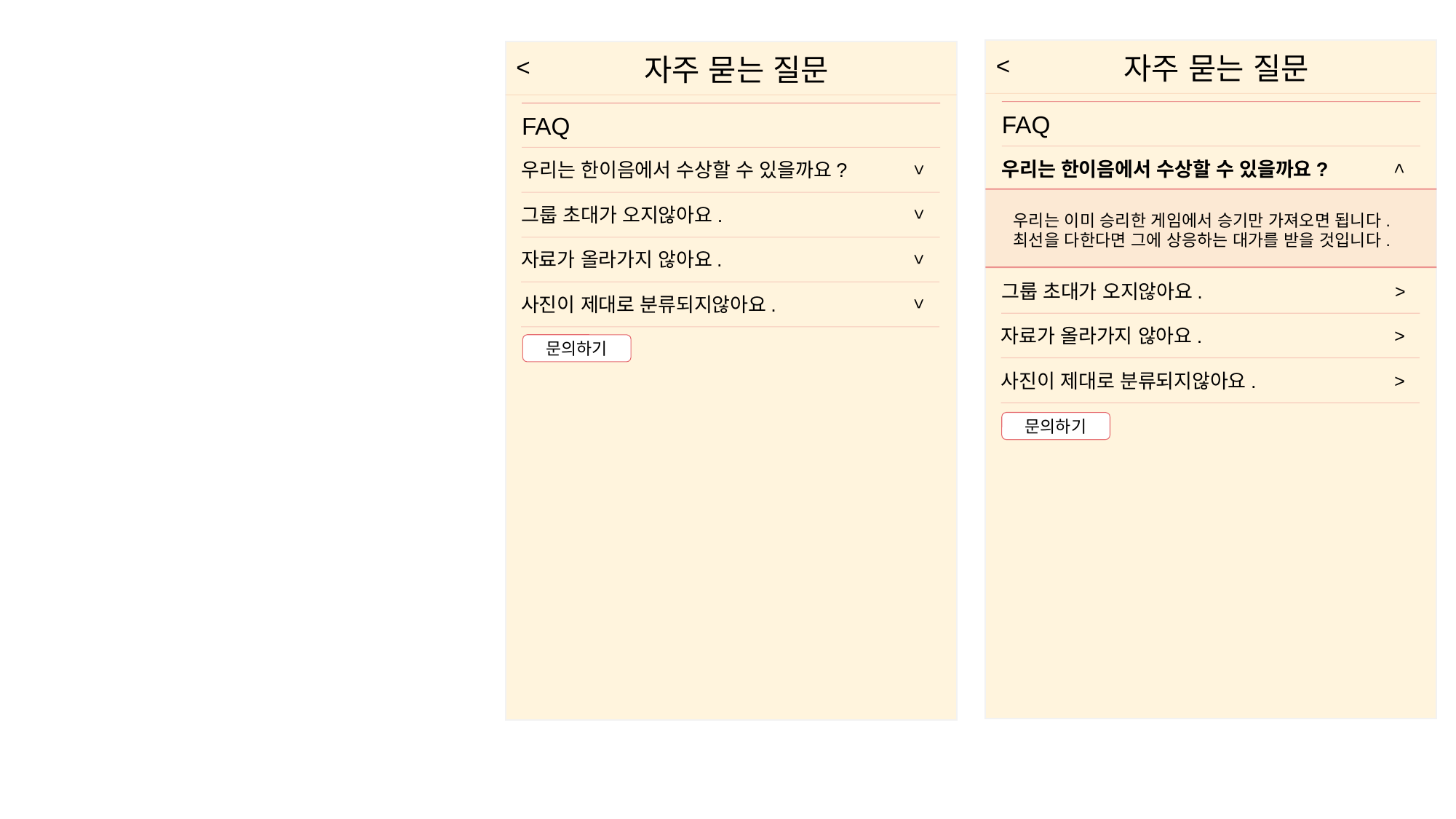

자주 묻는 질문
자주 묻는 질문
<
<
FAQ
FAQ
우리는 한이음에서 수상할 수 있을까요?
<
우리는 한이음에서 수상할 수 있을까요?
>

그룹 초대가 오지않아요.
>
우리는 이미 승리한 게임에서 승기만 가져오면 됩니다.
최선을 다한다면 그에 상응하는 대가를 받을 것입니다.
자료가 올라가지 않아요.
>
그룹 초대가 오지않아요.
>
사진이 제대로 분류되지않아요.
>
자료가 올라가지 않아요.
>
문의하기
사진이 제대로 분류되지않아요.
>
문의하기